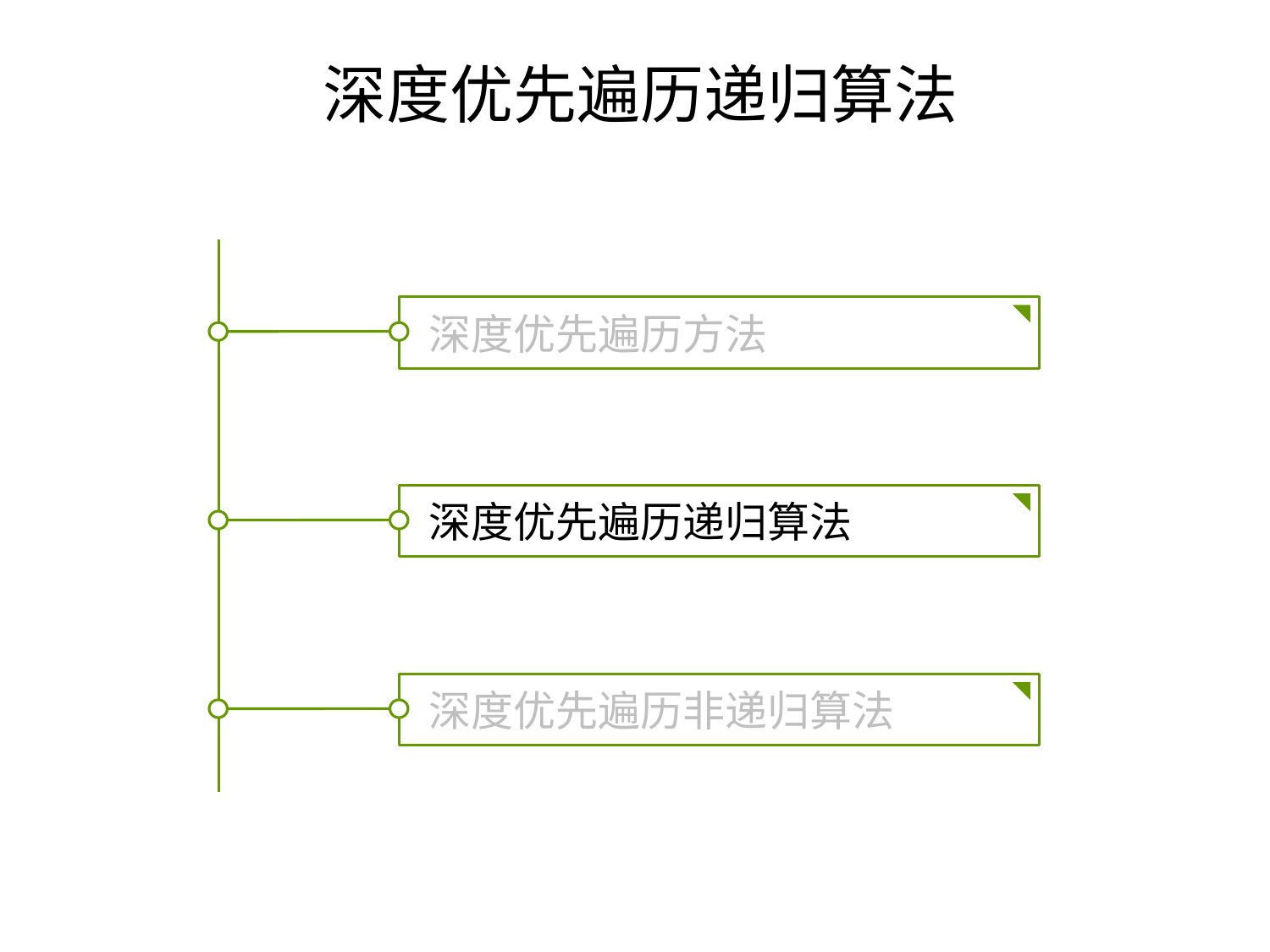

# 深度优先遍历递归算法
  深度优先遍历方法

  深度优先遍历递归算法

  深度优先遍历非递归算法

118